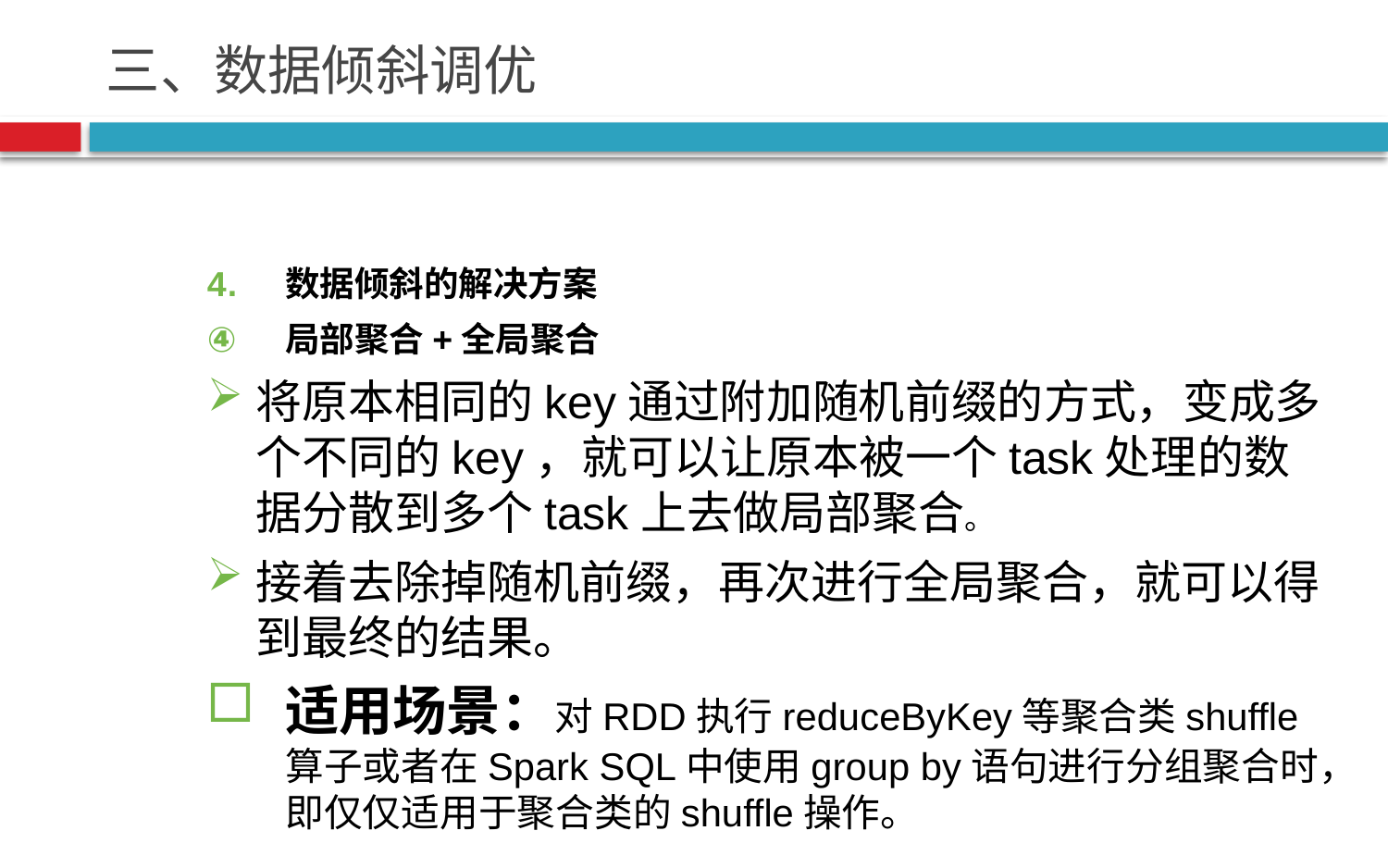

# 三、数据倾斜调优
数据倾斜的解决方案
局部聚合+全局聚合
将原本相同的key通过附加随机前缀的方式，变成多个不同的key，就可以让原本被一个task处理的数据分散到多个task上去做局部聚合。
接着去除掉随机前缀，再次进行全局聚合，就可以得到最终的结果。
适用场景：对RDD执行reduceByKey等聚合类shuffle算子或者在Spark SQL中使用group by语句进行分组聚合时，即仅仅适用于聚合类的shuffle操作。